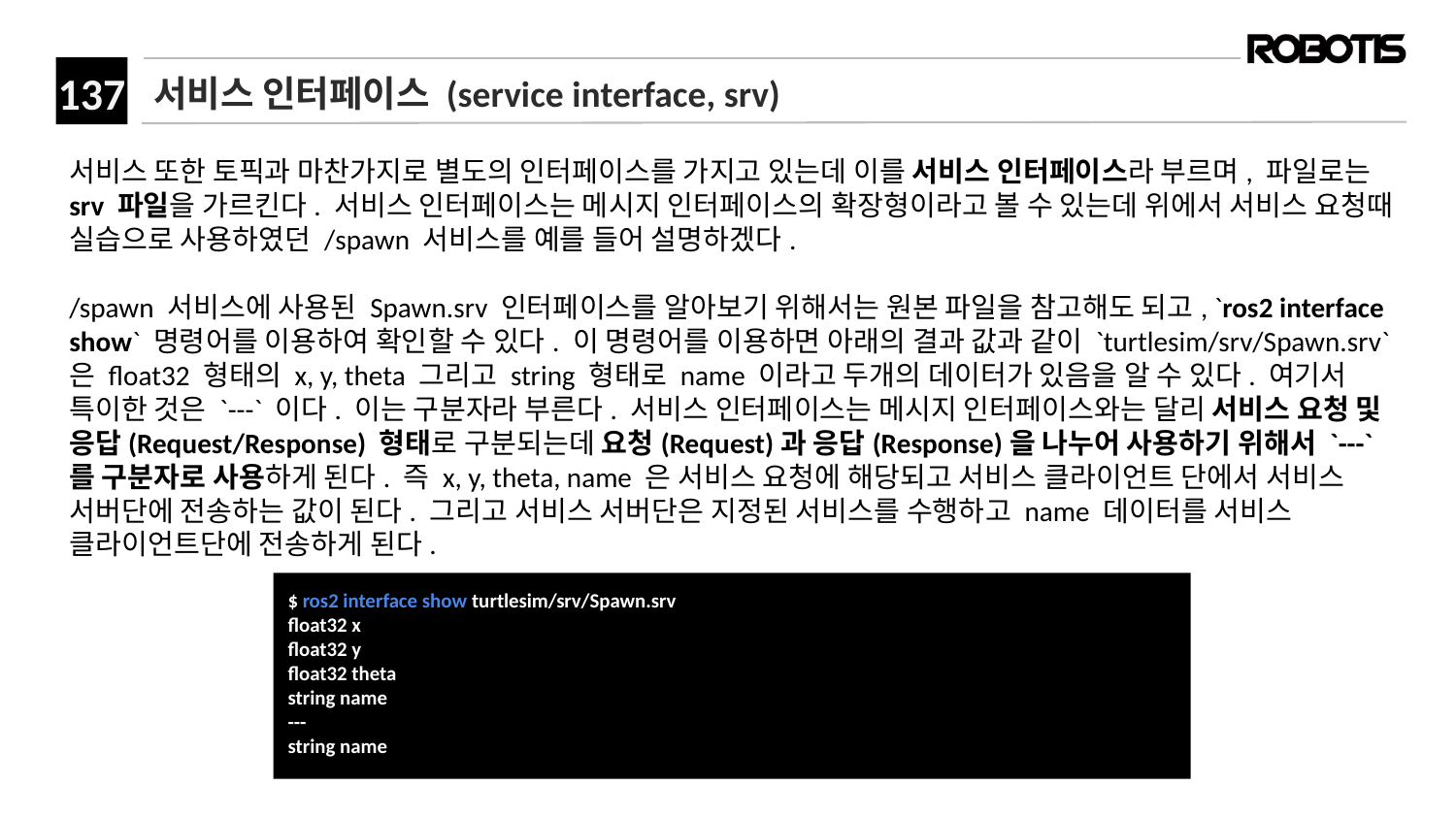

# 서비스 인터페이스 (service interface, srv)
서비스 또한 토픽과 마찬가지로 별도의 인터페이스를 가지고 있는데 이를 서비스 인터페이스라 부르며, 파일로는 srv 파일을 가르킨다. 서비스 인터페이스는 메시지 인터페이스의 확장형이라고 볼 수 있는데 위에서 서비스 요청때 실습으로 사용하였던 /spawn 서비스를 예를 들어 설명하겠다.

​/spawn 서비스에 사용된 Spawn.srv 인터페이스를 알아보기 위해서는 원본 파일을 참고해도 되고, `ros2 interface show` 명령어를 이용하여 확인할 수 있다. 이 명령어를 이용하면 아래의 결과 값과 같이 `turtlesim/srv/Spawn.srv`은 float32 형태의 x, y, theta 그리고 string 형태로 name 이라고 두개의 데이터가 있음을 알 수 있다. 여기서 특이한 것은 `---` 이다. 이는 구분자라 부른다. 서비스 인터페이스는 메시지 인터페이스와는 달리 서비스 요청 및 응답(Request/Response) 형태로 구분되는데 요청(Request)과 응답(Response)을 나누어 사용하기 위해서 `---`를 구분자로 사용하게 된다. 즉 x, y, theta, name 은 서비스 요청에 해당되고 서비스 클라이언트 단에서 서비스 서버단에 전송하는 값이 된다. 그리고 서비스 서버단은 지정된 서비스를 수행하고 name 데이터를 서비스 클라이언트단에 전송하게 된다.

$ ros2 interface show turtlesim/srv/Spawn.srv
float32 x
float32 y
float32 theta
string name
---
string name﻿